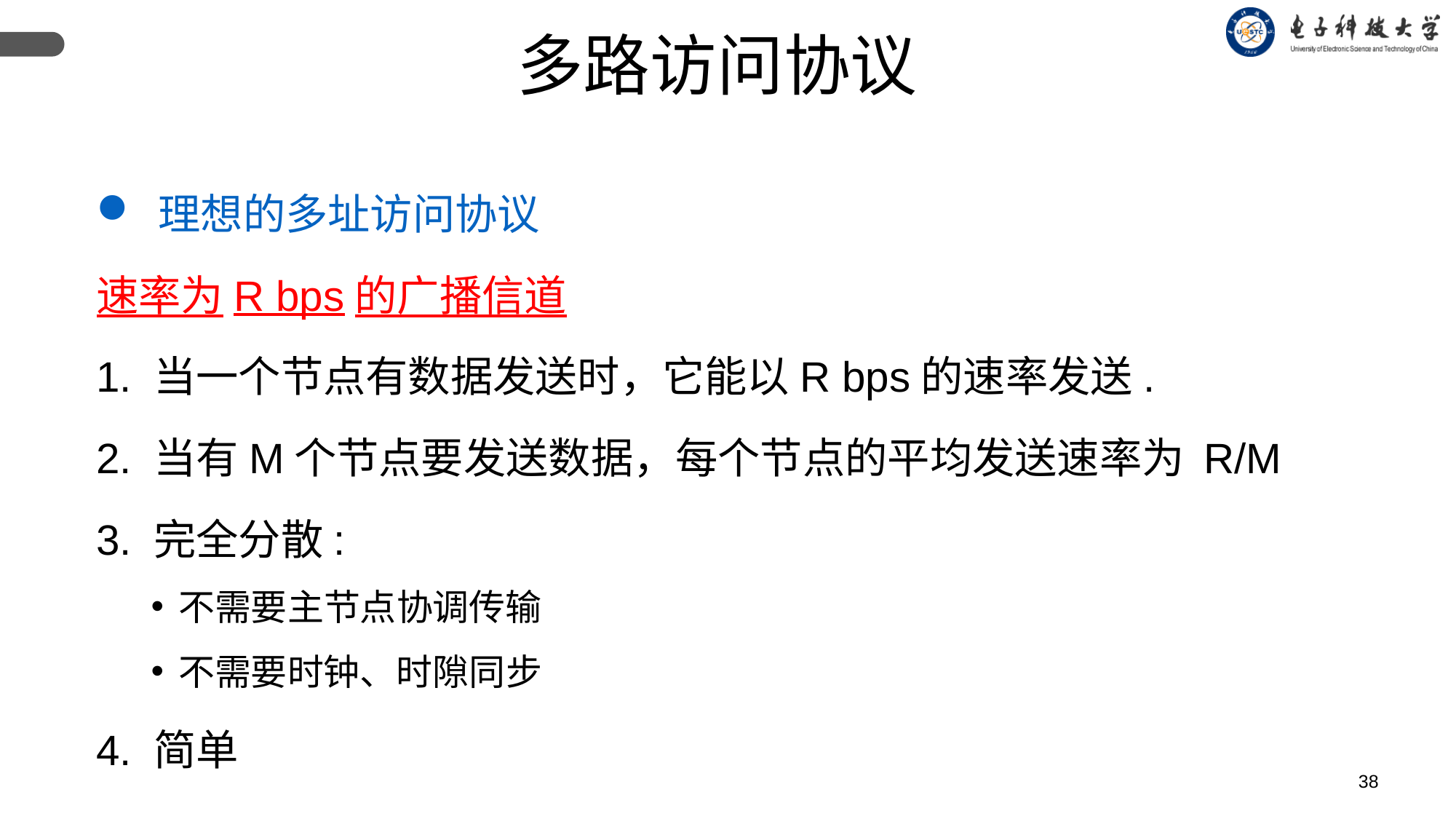

多路访问协议
 理想的多址访问协议
速率为R bps的广播信道
1. 当一个节点有数据发送时，它能以R bps的速率发送.
2. 当有M个节点要发送数据，每个节点的平均发送速率为 R/M
3. 完全分散:
不需要主节点协调传输
不需要时钟、时隙同步
4. 简单

38